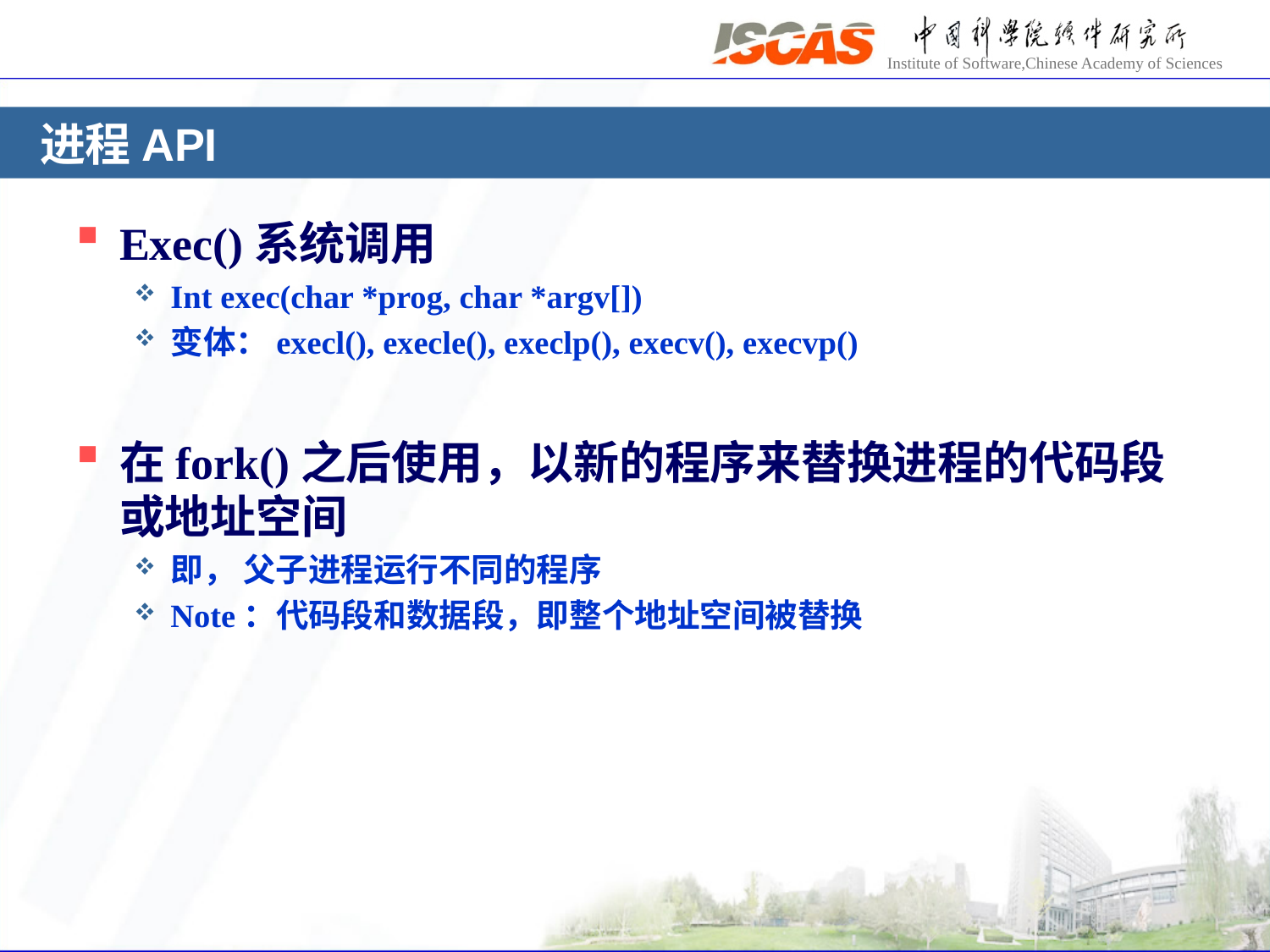

# 进程API
Exec()系统调用
Int exec(char *prog, char *argv[])
变体：execl(), execle(), execlp(), execv(), execvp()

在fork()之后使用，以新的程序来替换进程的代码段或地址空间
即， 父子进程运行不同的程序
Note：代码段和数据段，即整个地址空间被替换